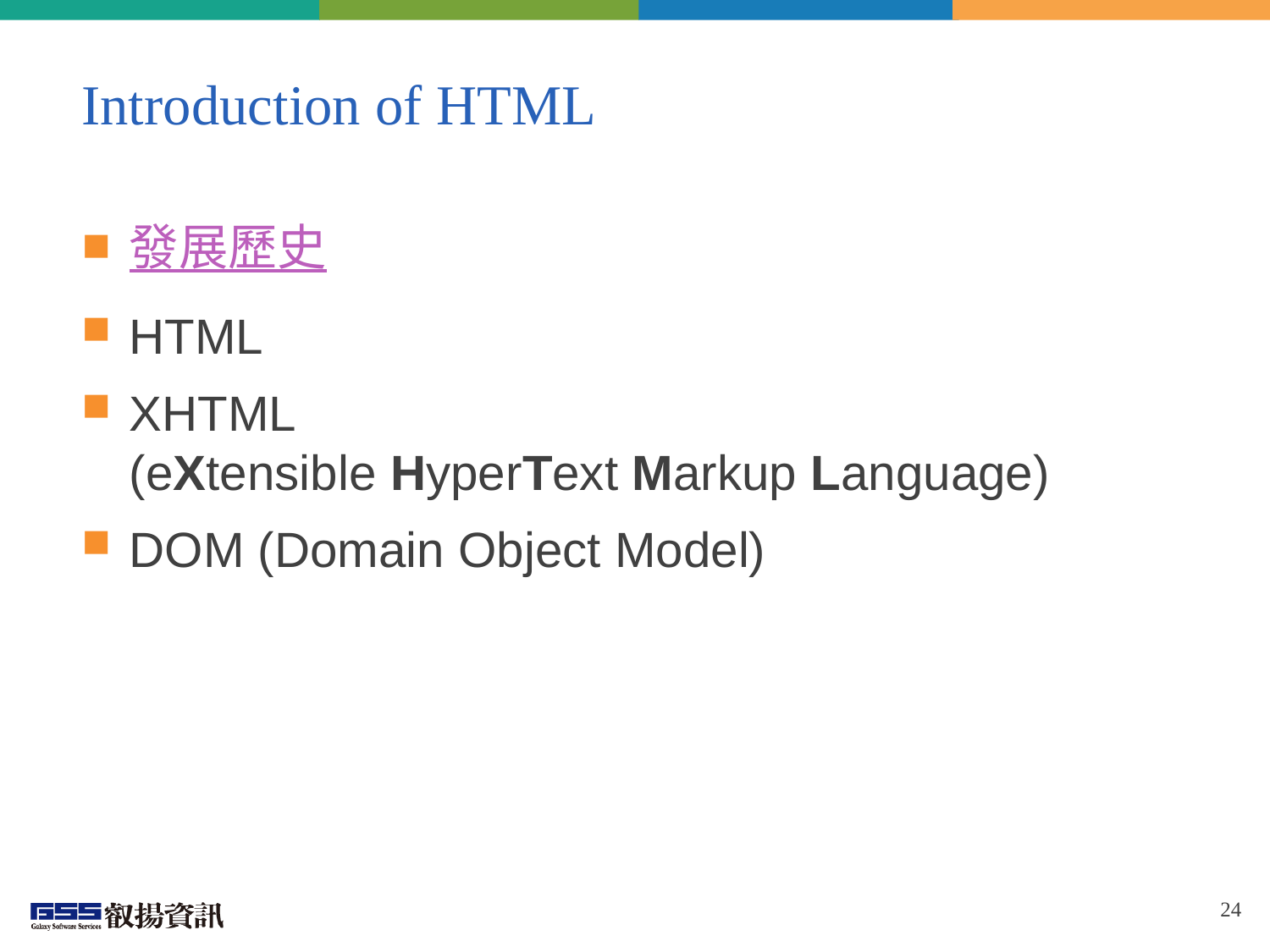

# Introduction of HTML
發展歷史
HTML
XHTML (eXtensible HyperText Markup Language)
DOM (Domain Object Model)